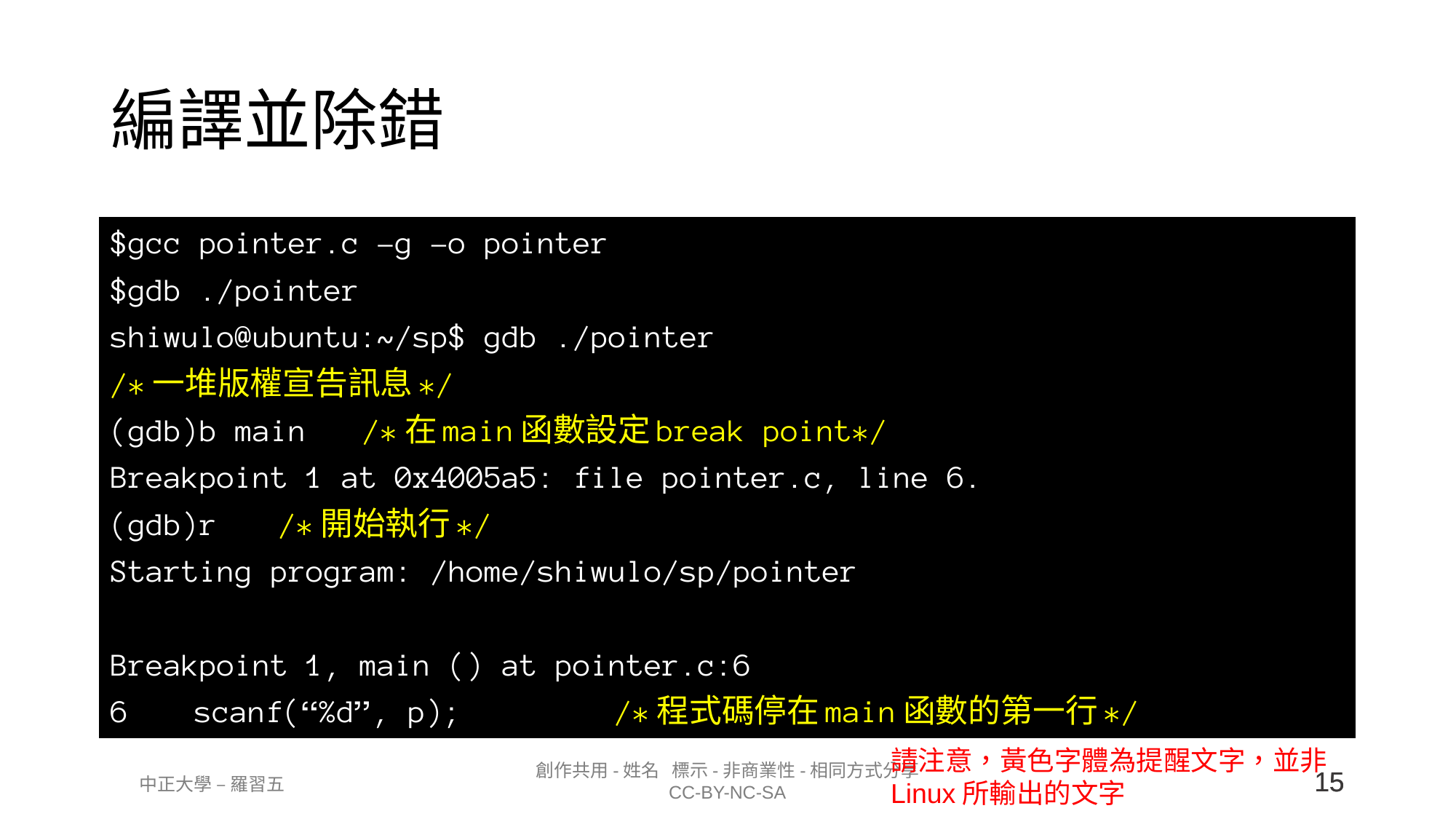

# 編譯並除錯
$gcc pointer.c –g –o pointer
$gdb ./pointer
shiwulo@ubuntu:~/sp$ gdb ./pointer
/*一堆版權宣告訊息*/
(gdb)b main		/*在main函數設定break point*/
Breakpoint 1 at 0x4005a5: file pointer.c, line 6.
(gdb)r			/*開始執行*/
Starting program: /home/shiwulo/sp/pointer

Breakpoint 1, main () at pointer.c:6
6		scanf(“%d”, p);		/*程式碼停在main函數的第一行*/
請注意，黃色字體為提醒文字，並非Linux所輸出的文字